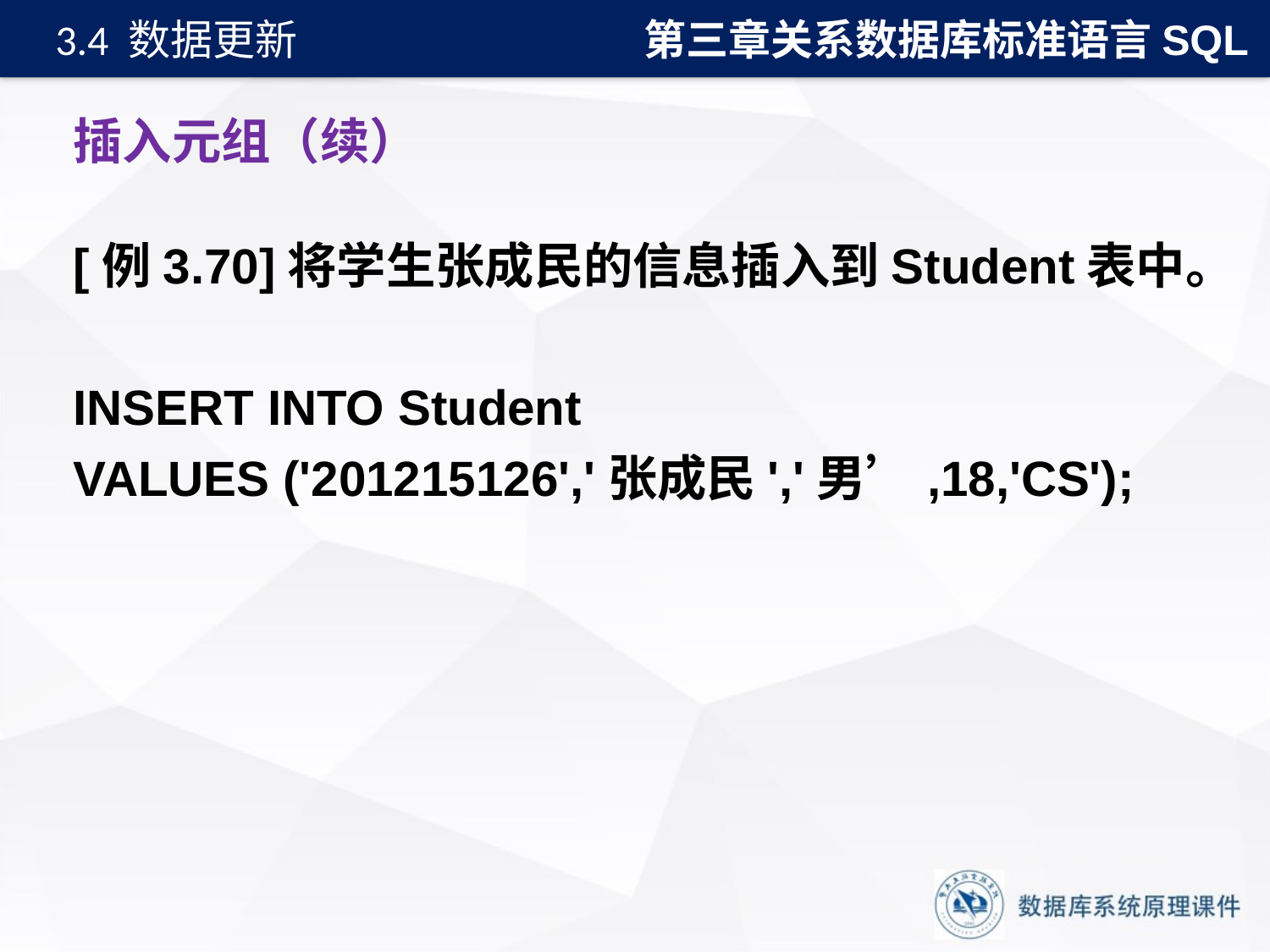

第三章关系数据库标准语言SQL
3.4 数据更新
# 插入元组（续）
[例3.70]将学生张成民的信息插入到Student表中。

INSERT INTO Student
VALUES ('201215126','张成民','男’,18,'CS');